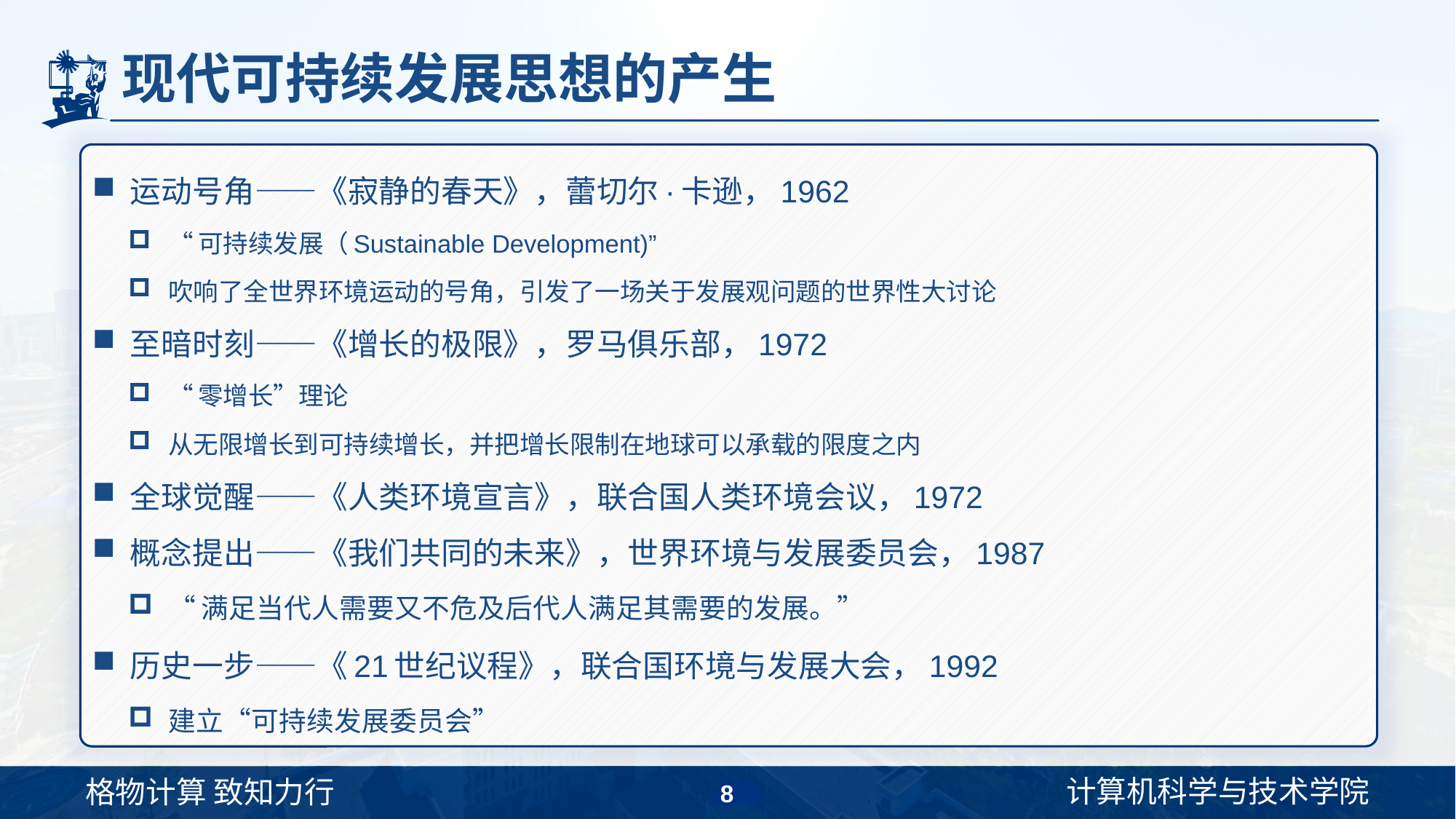

# 现代可持续发展思想的产生
运动号角——《寂静的春天》，蕾切尔·卡逊，1962
“可持续发展（Sustainable Development)”
吹响了全世界环境运动的号角，引发了一场关于发展观问题的世界性大讨论
至暗时刻——《增长的极限》，罗马俱乐部，1972
“零增长”理论
从无限增长到可持续增长，并把增长限制在地球可以承载的限度之内
全球觉醒——《人类环境宣言》，联合国人类环境会议，1972
概念提出——《我们共同的未来》，世界环境与发展委员会，1987
“满足当代人需要又不危及后代人满足其需要的发展。”
历史一步——《21世纪议程》，联合国环境与发展大会，1992
建立“可持续发展委员会”

8